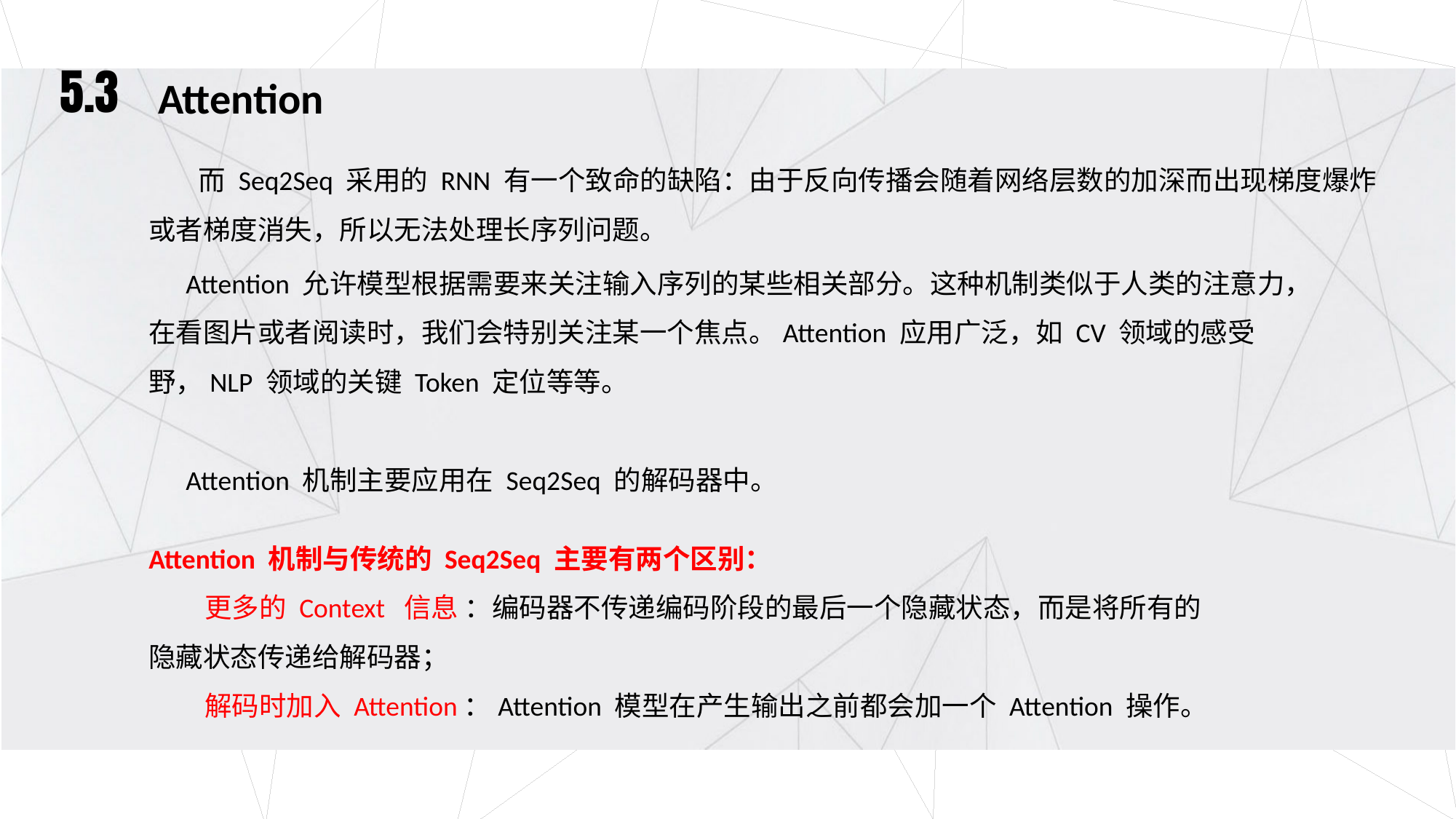

5.3
Attention
       而 Seq2Seq 采用的 RNN 有一个致命的缺陷：由于反向传播会随着网络层数的加深而出现梯度爆炸或者梯度消失，所以无法处理长序列问题。
      Attention 允许模型根据需要来关注输入序列的某些相关部分。这种机制类似于人类的注意力，在看图片或者阅读时，我们会特别关注某一个焦点。Attention 应用广泛，如 CV 领域的感受野，NLP 领域的关键 Token 定位等等。

      Attention 机制主要应用在 Seq2Seq 的解码器中。
Attention 机制与传统的 Seq2Seq 主要有两个区别：
        更多的 Context  信息 ：编码器不传递编码阶段的最后一个隐藏状态，而是将所有的隐藏状态传递给解码器；
        解码时加入 Attention：Attention 模型在产生输出之前都会加一个 Attention 操作。